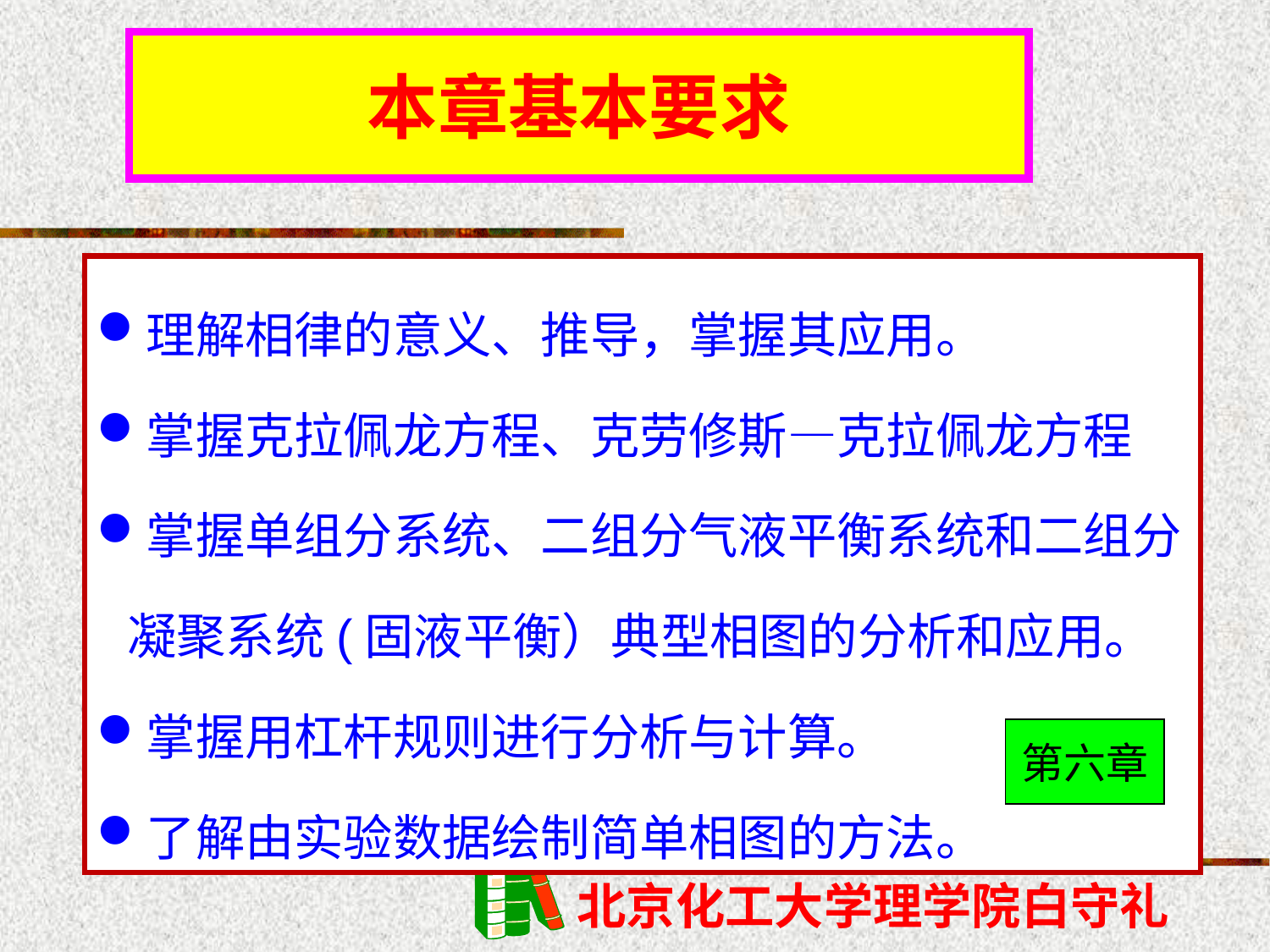

本章基本要求
理解相律的意义、推导，掌握其应用。
掌握克拉佩龙方程、克劳修斯—克拉佩龙方程
掌握单组分系统、二组分气液平衡系统和二组分凝聚系统(固液平衡）典型相图的分析和应用。
掌握用杠杆规则进行分析与计算。
了解由实验数据绘制简单相图的方法。
第六章